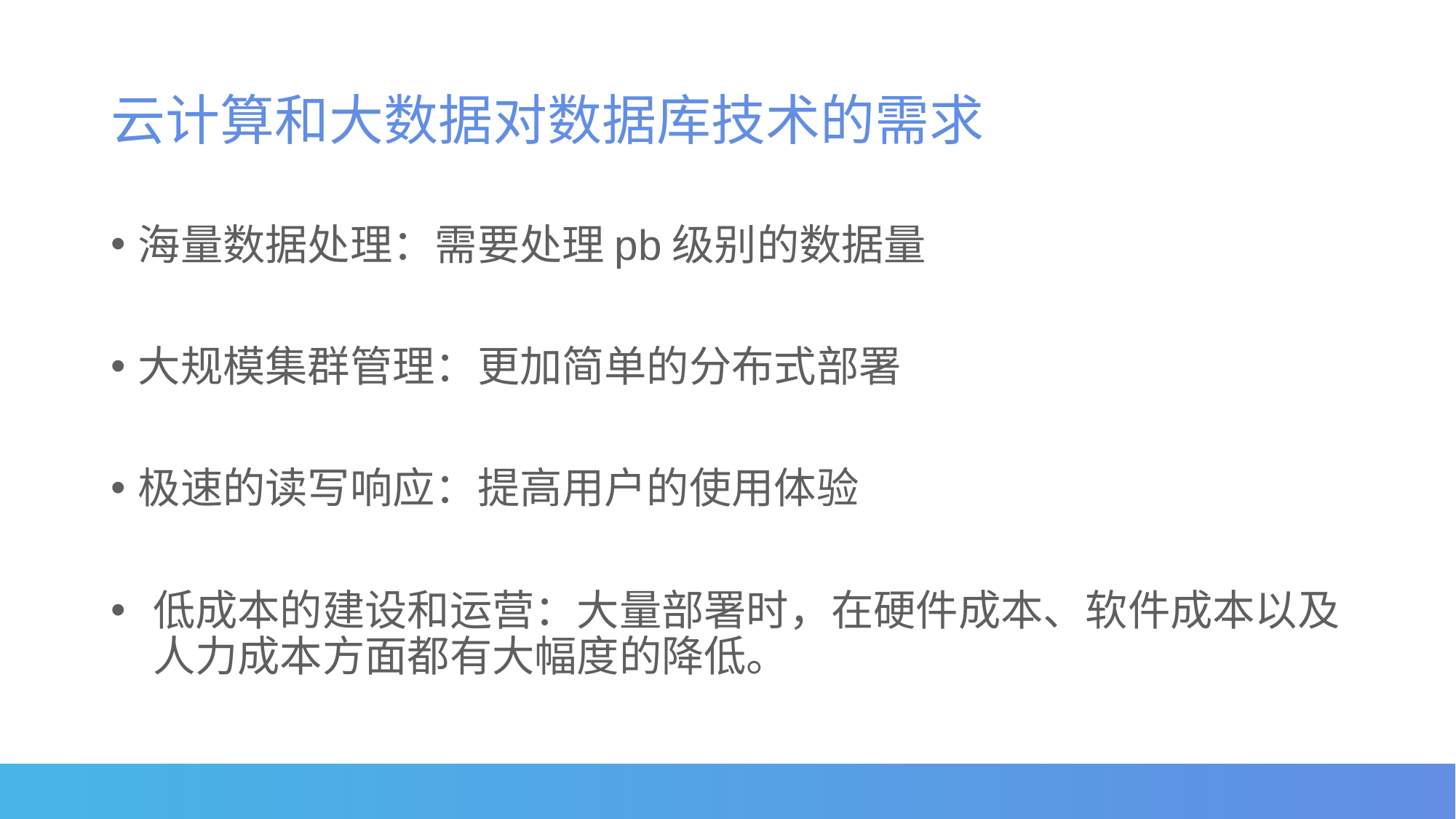

云计算和大数据对数据库技术的需求
海量数据处理：需要处理pb级别的数据量

大规模集群管理：更加简单的分布式部署

极速的读写响应：提高用户的使用体验

低成本的建设和运营：大量部署时，在硬件成本、软件成本以及人力成本方面都有大幅度的降低。